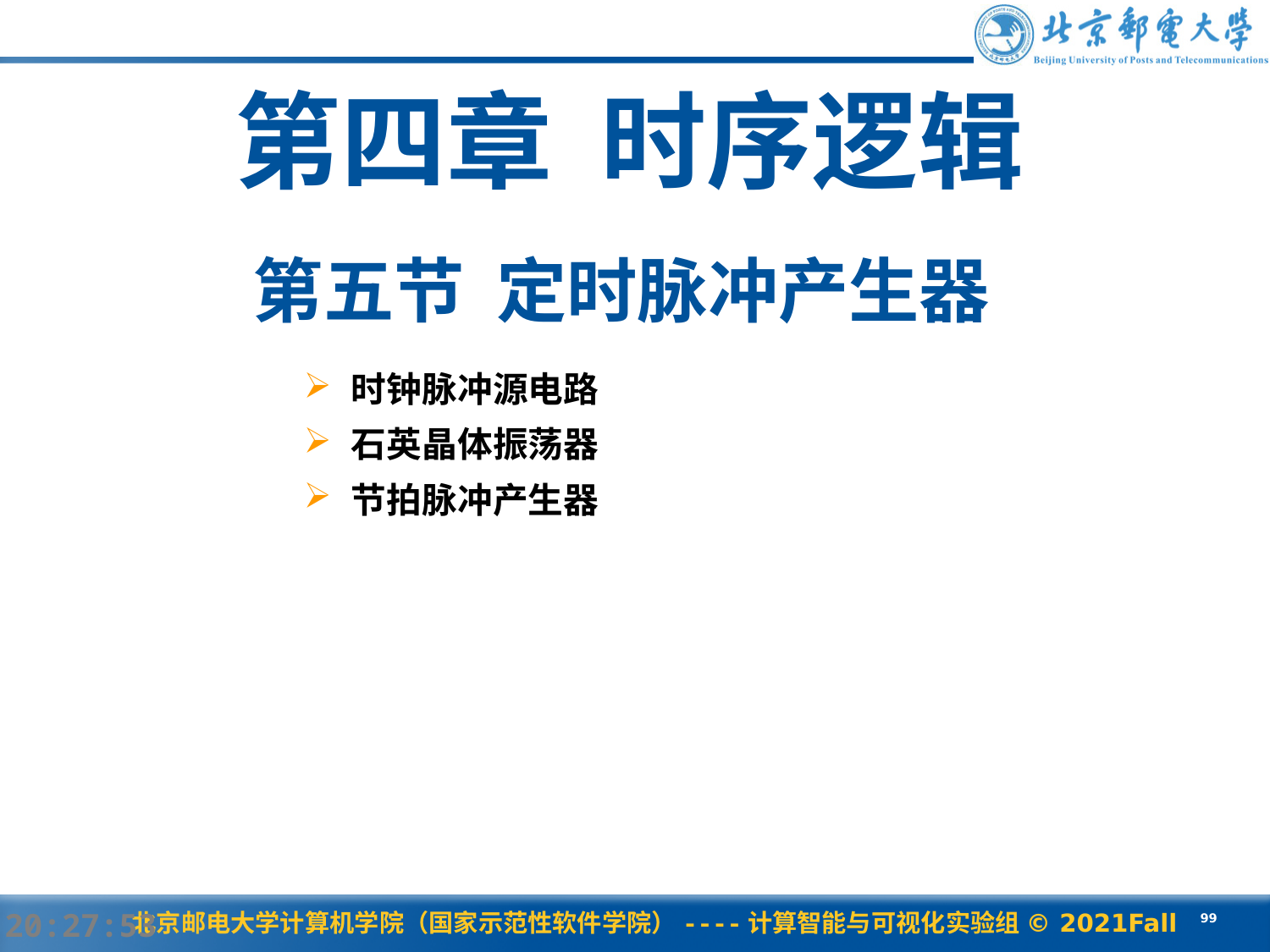

第四章  时序逻辑
# 第五节  定时脉冲产生器
时钟脉冲源电路
石英晶体振荡器
节拍脉冲产生器